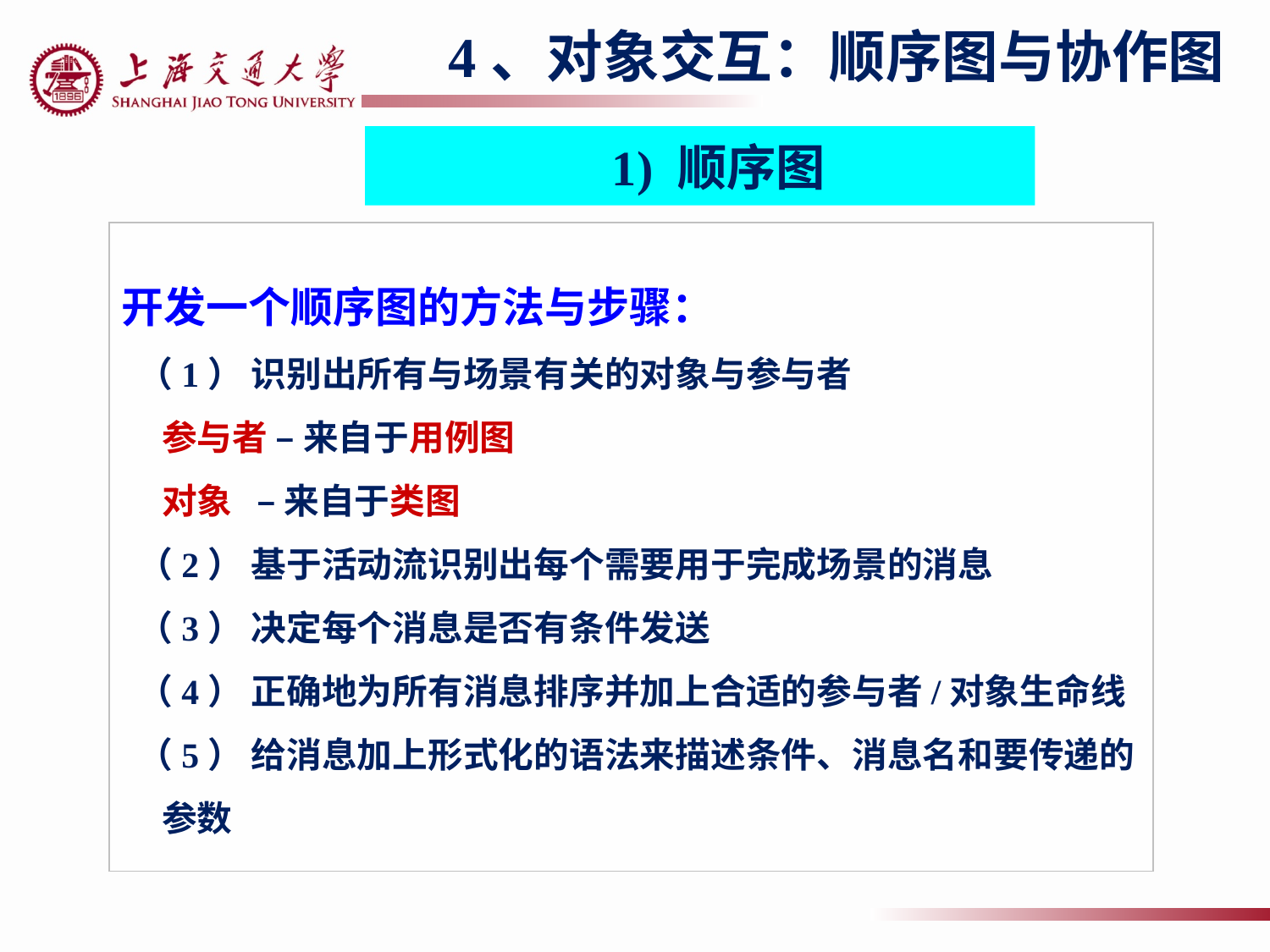

4、对象交互：顺序图与协作图
1) 顺序图
开发一个顺序图的方法与步骤：
  （1） 识别出所有与场景有关的对象与参与者
     参与者 – 来自于用例图
     对象   – 来自于类图
  （2） 基于活动流识别出每个需要用于完成场景的消息
  （3） 决定每个消息是否有条件发送
  （4） 正确地为所有消息排序并加上合适的参与者/对象生命线
  （5） 给消息加上形式化的语法来描述条件、消息名和要传递的
     参数